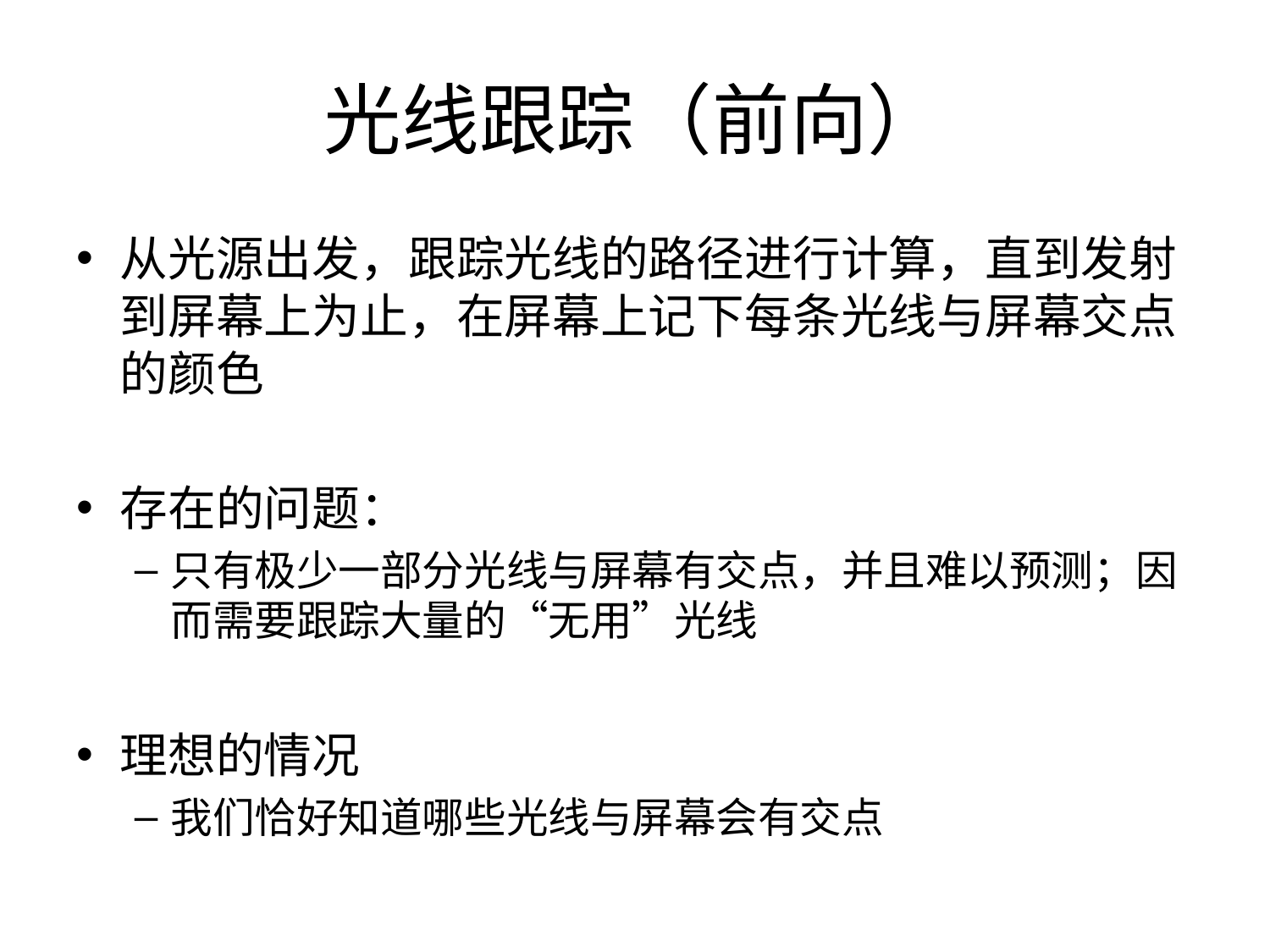

# 光线跟踪（前向）
从光源出发，跟踪光线的路径进行计算，直到发射到屏幕上为止，在屏幕上记下每条光线与屏幕交点的颜色

存在的问题：
只有极少一部分光线与屏幕有交点，并且难以预测；因而需要跟踪大量的“无用”光线

理想的情况
我们恰好知道哪些光线与屏幕会有交点